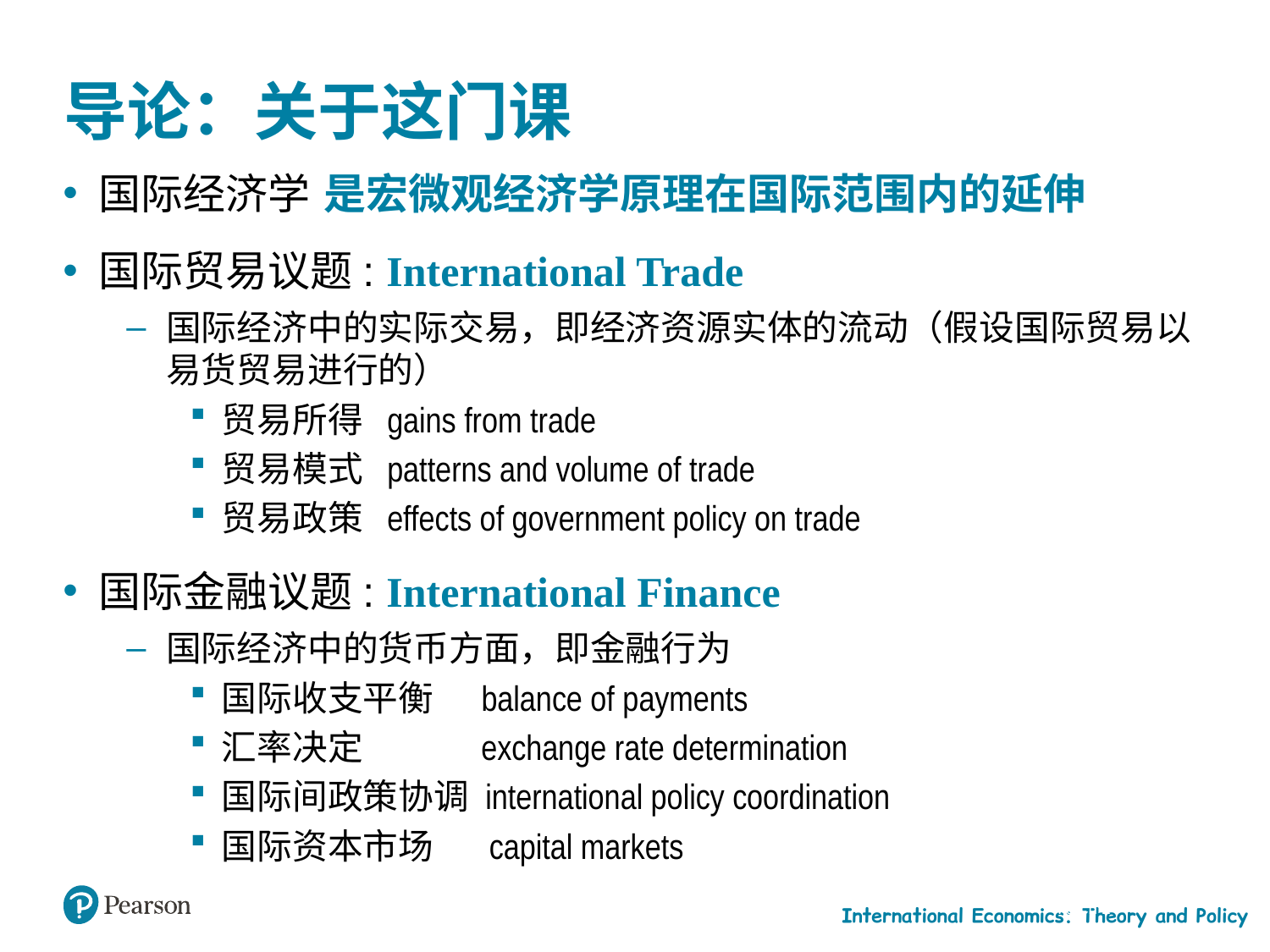

# 导论：关于这门课
国际经济学 是宏微观经济学原理在国际范围内的延伸
国际贸易议题: International Trade
国际经济中的实际交易，即经济资源实体的流动（假设国际贸易以易货贸易进行的）
贸易所得  gains from trade
贸易模式  patterns and volume of trade
贸易政策  effects of government policy on trade
国际金融议题: International Finance
国际经济中的货币方面，即金融行为
国际收支平衡     balance of payments
汇率决定              exchange rate determination
国际间政策协调 international policy coordination
国际资本市场      capital markets
March 24